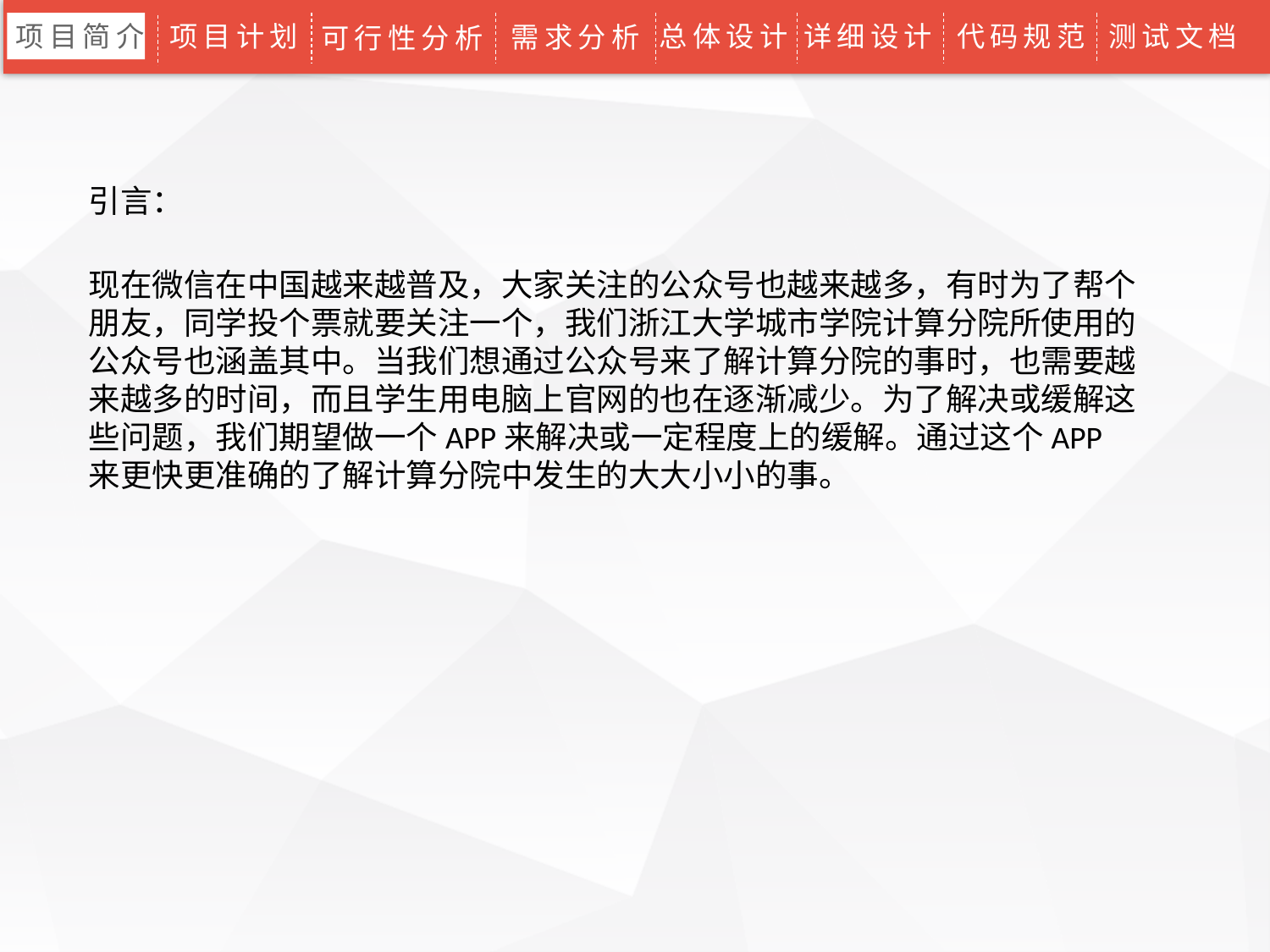

项目简介
项目计划
总体设计
详细设计
测试文档
代码规范

需求分析
可行性分析
引言：
现在微信在中国越来越普及，大家关注的公众号也越来越多，有时为了帮个朋友，同学投个票就要关注一个，我们浙江大学城市学院计算分院所使用的公众号也涵盖其中。当我们想通过公众号来了解计算分院的事时，也需要越来越多的时间，而且学生用电脑上官网的也在逐渐减少。为了解决或缓解这些问题，我们期望做一个APP来解决或一定程度上的缓解。通过这个APP来更快更准确的了解计算分院中发生的大大小小的事。